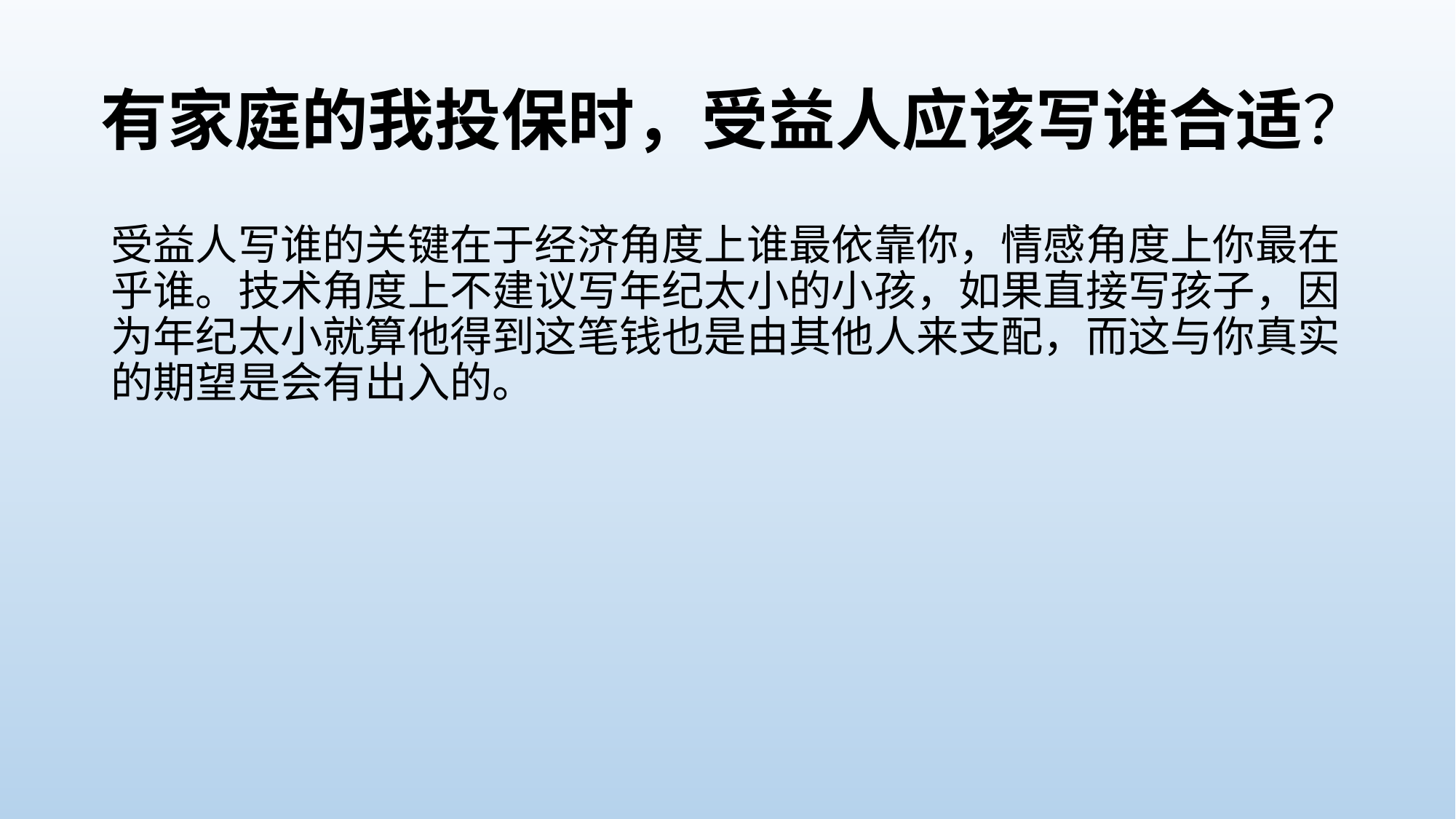

# 有家庭的我投保时，受益人应该写谁合适？
受益人写谁的关键在于经济角度上谁最依靠你，情感角度上你最在乎谁。技术角度上不建议写年纪太小的小孩，如果直接写孩子，因为年纪太小就算他得到这笔钱也是由其他人来支配，而这与你真实的期望是会有出入的。